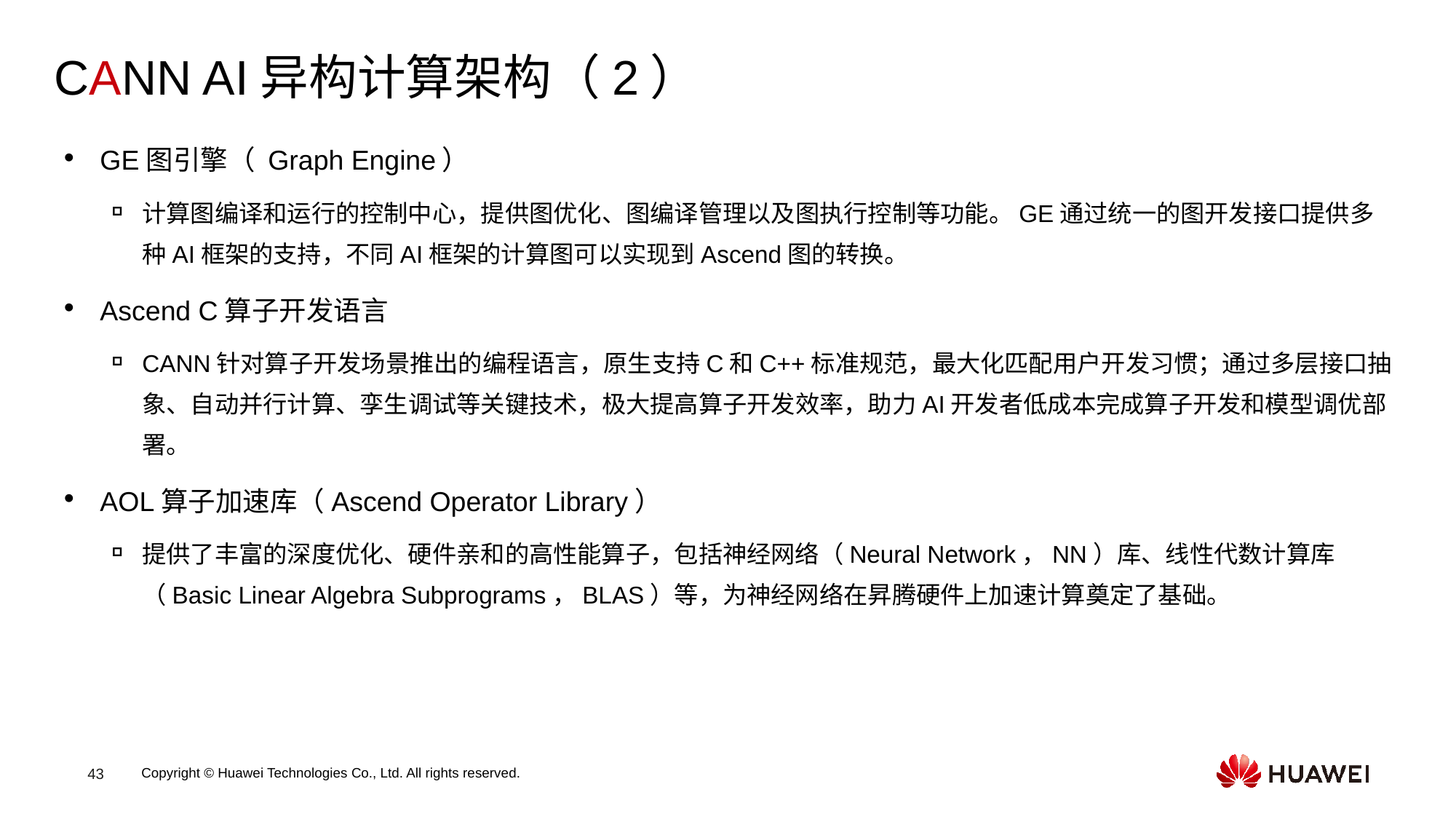

# CANN AI异构计算架构（2）
GE图引擎（ Graph Engine）
计算图编译和运行的控制中心，提供图优化、图编译管理以及图执行控制等功能。GE通过统一的图开发接口提供多种AI框架的支持，不同AI框架的计算图可以实现到Ascend图的转换。
Ascend C算子开发语言
CANN针对算子开发场景推出的编程语言，原生支持C和C++标准规范，最大化匹配用户开发习惯；通过多层接口抽象、自动并行计算、孪生调试等关键技术，极大提高算子开发效率，助力AI开发者低成本完成算子开发和模型调优部署。
AOL算子加速库（Ascend Operator Library）
提供了丰富的深度优化、硬件亲和的高性能算子，包括神经网络（Neural Network，NN）库、线性代数计算库（Basic Linear Algebra Subprograms，BLAS）等，为神经网络在昇腾硬件上加速计算奠定了基础。